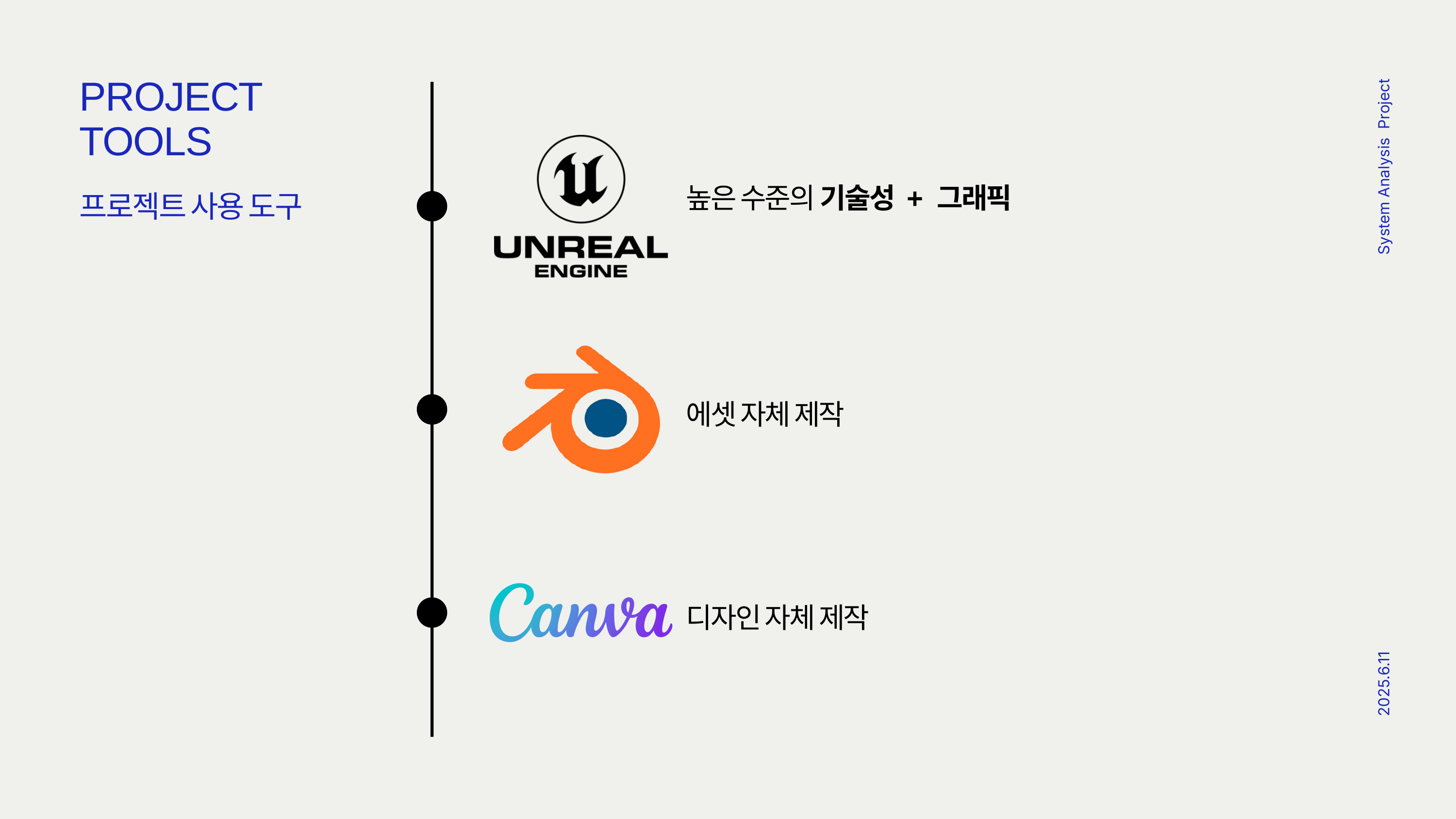

PROJECT
TOOLS

높은 수준의 기술성 + 그래픽
프로젝트 사용 도구
System Analysis  Project

에셋 자체 제작

디자인 자체 제작

2025.6.11